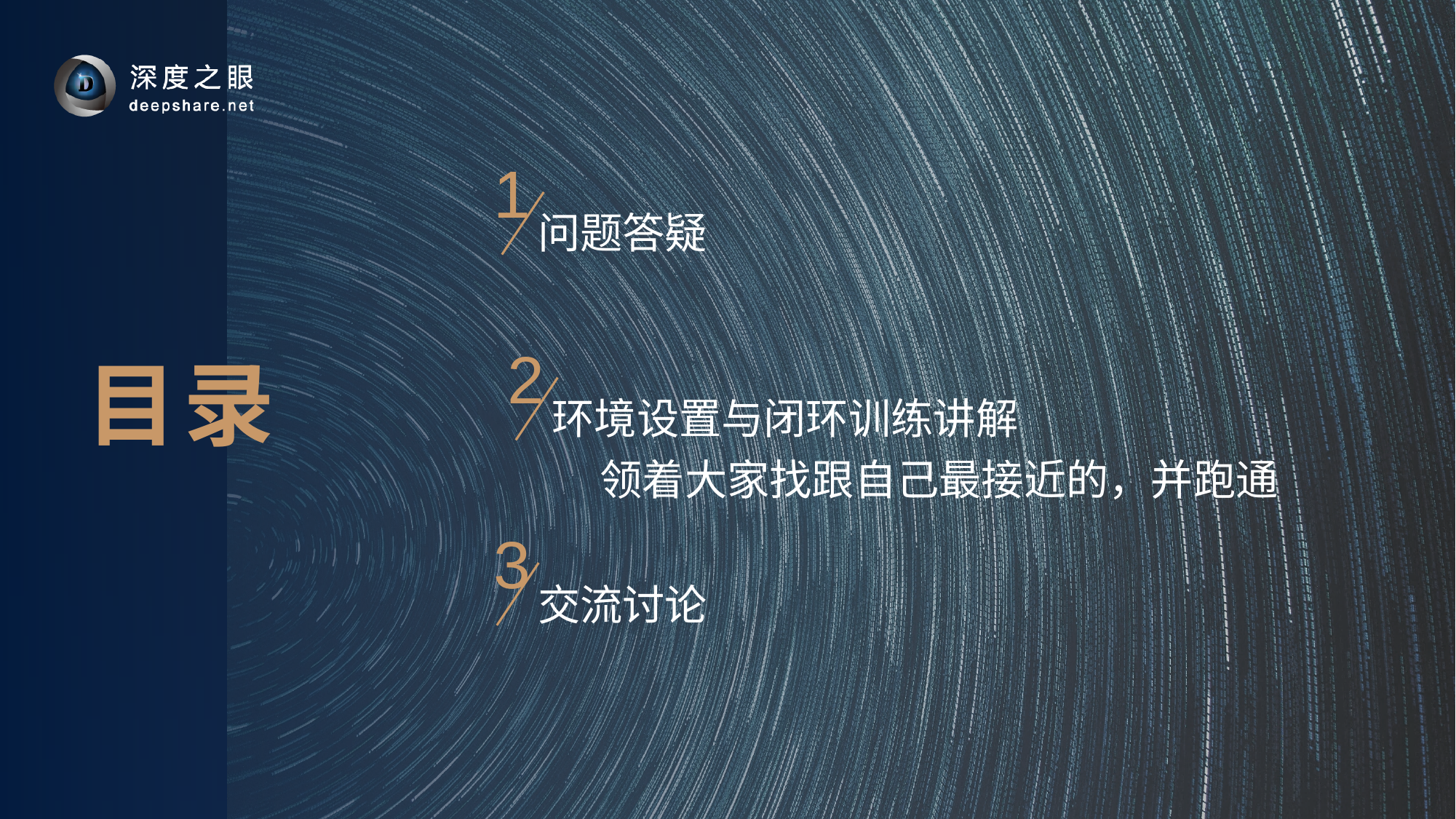

1
问题答疑
2
环境设置与闭环训练讲解
    领着大家找跟自己最接近的，并跑通
3
交流讨论